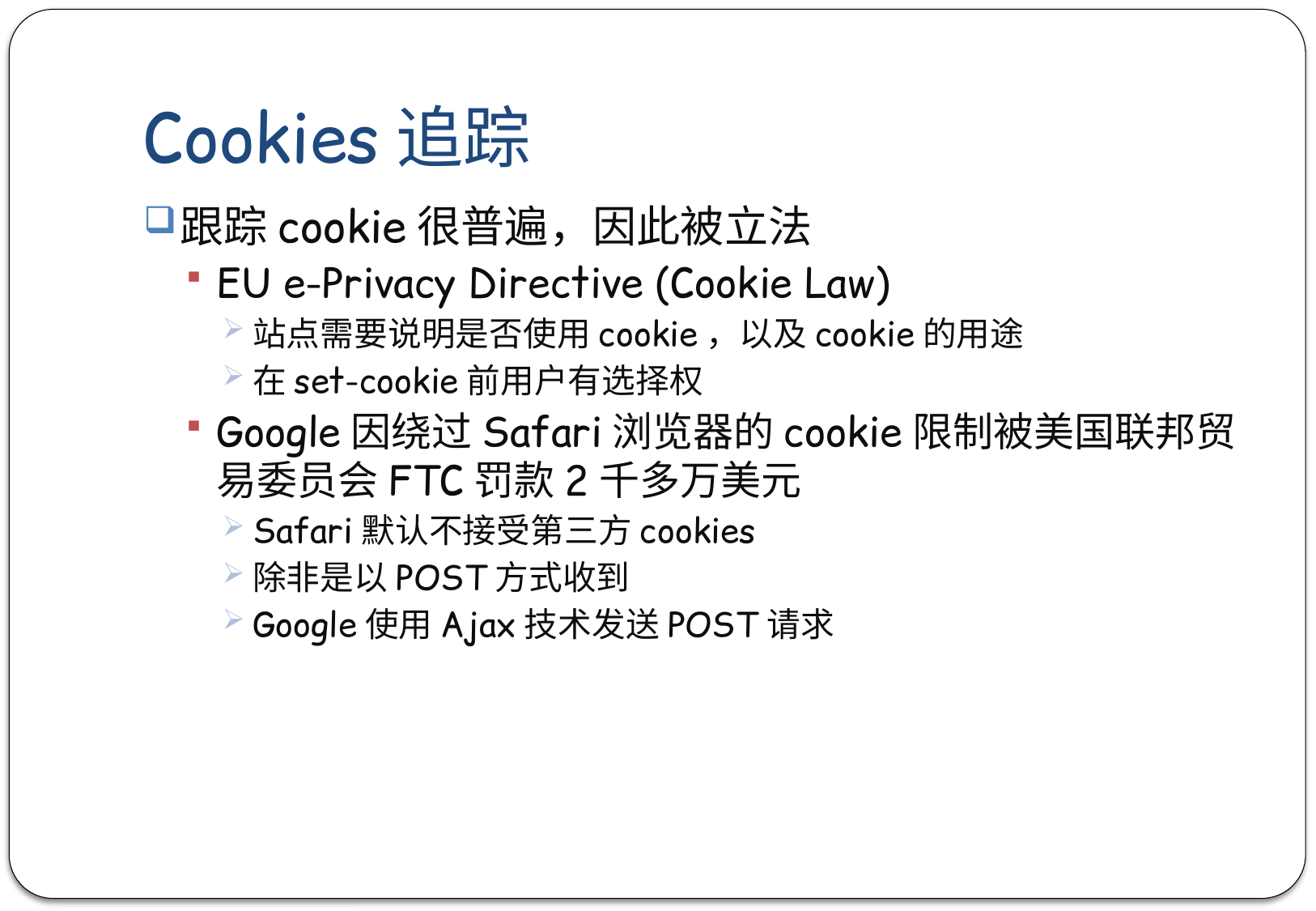

# Cookies追踪
跟踪cookie很普遍，因此被立法
EU e-Privacy Directive (Cookie Law)
站点需要说明是否使用cookie，以及cookie的用途
在set-cookie前用户有选择权
Google因绕过Safari浏览器的cookie限制被美国联邦贸易委员会FTC罚款2千多万美元
Safari默认不接受第三方cookies
除非是以POST方式收到
Google使用Ajax技术发送POST请求